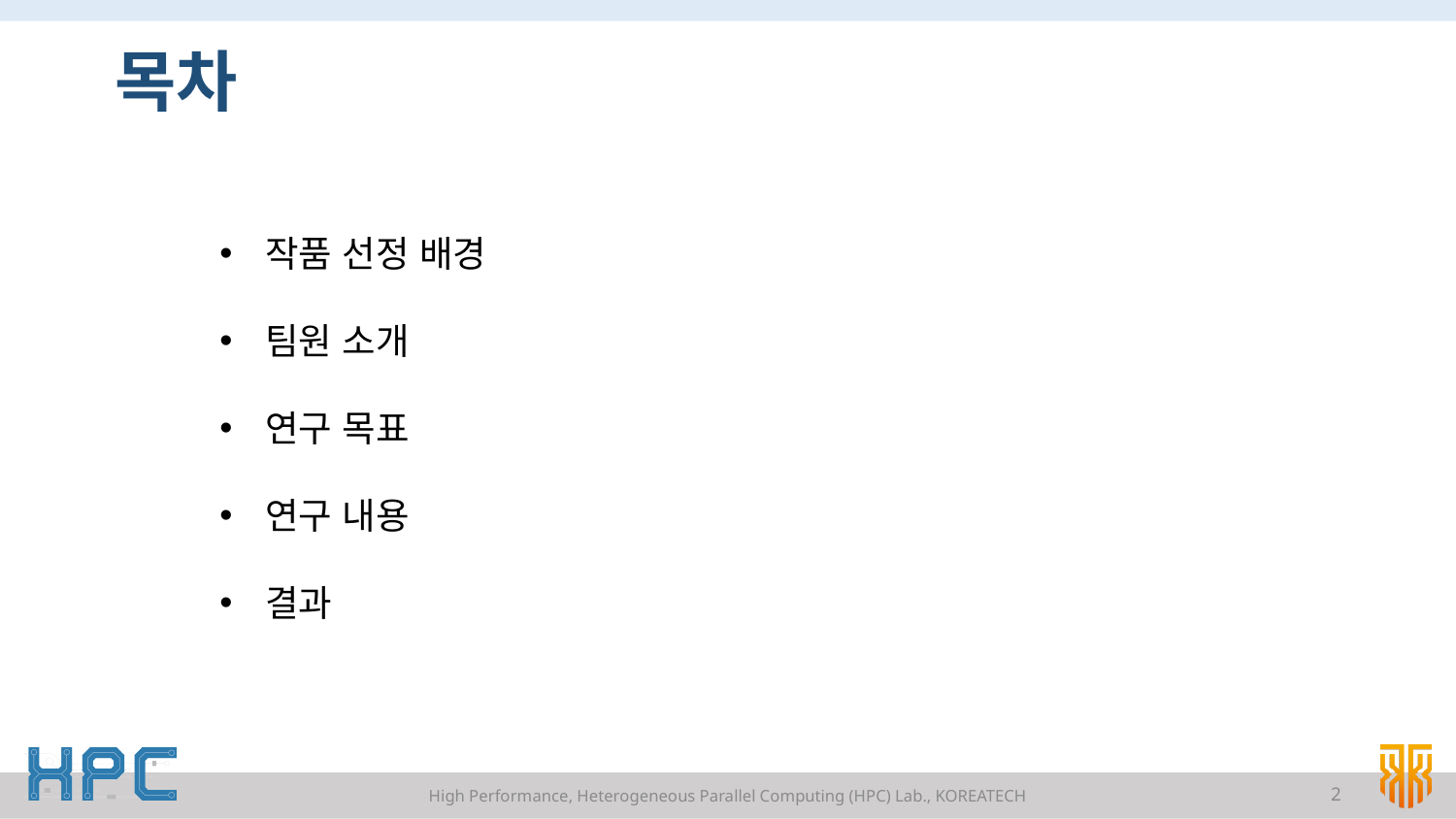

# 목차
작품 선정 배경
팀원 소개
연구 목표
연구 내용
결과
High Performance, Heterogeneous Parallel Computing (HPC) Lab., KOREATECH
2